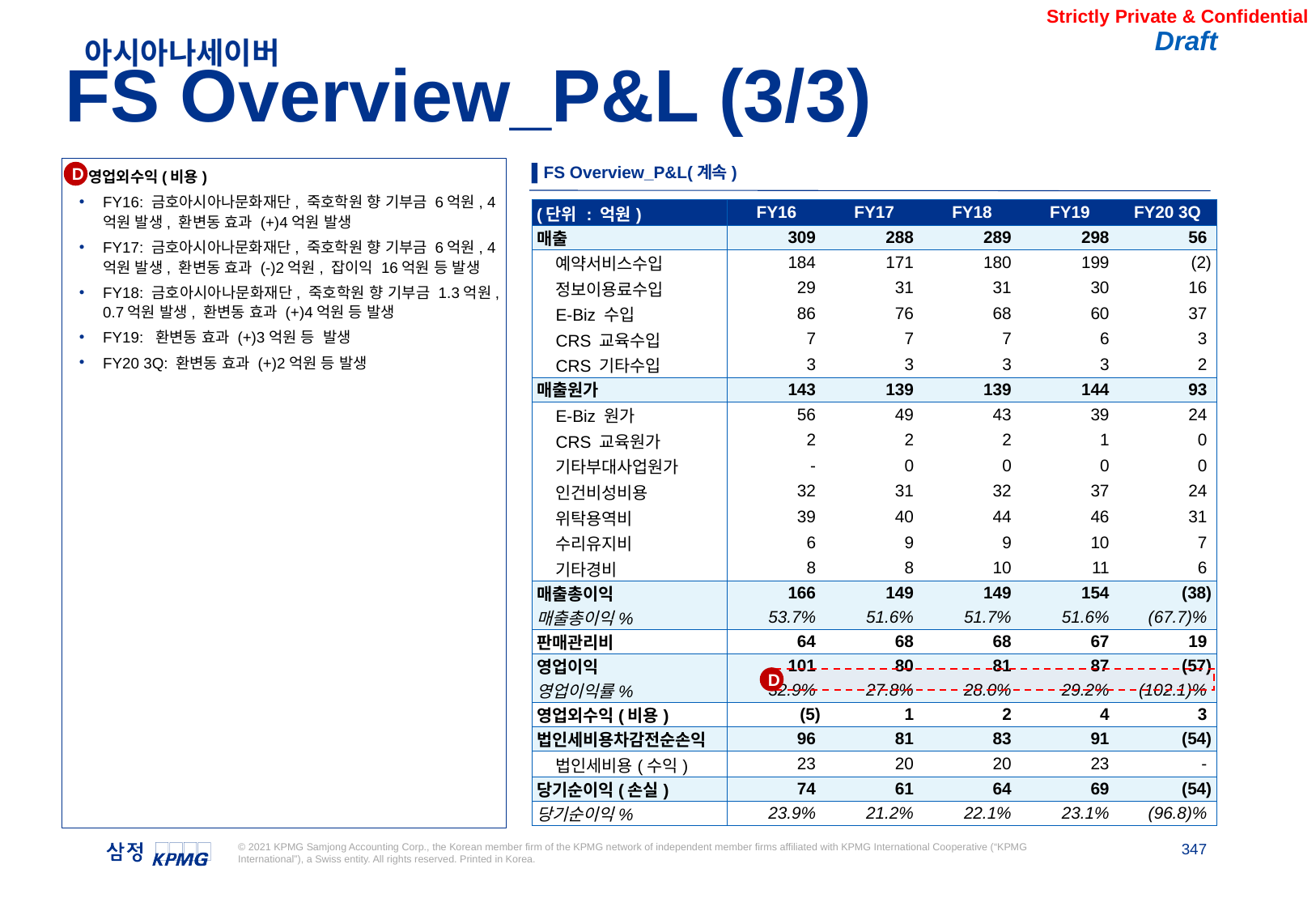

아시아나세이버
FS Overview_P&L (3/3)
▌FS Overview_P&L(계속)

영업외수익(비용)
FY16: 금호아시아나문화재단, 죽호학원 향 기부금 6억원, 4억원 발생, 환변동 효과 (+)4억원 발생
FY17: 금호아시아나문화재단, 죽호학원 향 기부금 6억원, 4억원 발생, 환변동 효과 (-)2억원, 잡이익 16억원 등 발생
FY18: 금호아시아나문화재단, 죽호학원 향 기부금 1.3억원, 0.7억원 발생, 환변동 효과 (+)4억원 등 발생
FY19:  환변동 효과 (+)3억원 등  발생
FY20 3Q: 환변동 효과 (+)2억원 등 발생

D
| (단위 : 억원) | FY16 | FY17 | FY18 | FY19 | FY20 3Q |
| --- | --- | --- | --- | --- | --- |
| 매출 | 309 | 288 | 289 | 298 | 56 |
| 예약서비스수입 | 184 | 171 | 180 | 199 | (2) |
| 정보이용료수입 | 29 | 31 | 31 | 30 | 16 |
| E-Biz 수입 | 86 | 76 | 68 | 60 | 37 |
| CRS 교육수입 | 7 | 7 | 7 | 6 | 3 |
| CRS 기타수입 | 3 | 3 | 3 | 3 | 2 |
| 매출원가 | 143 | 139 | 139 | 144 | 93 |
| E-Biz 원가 | 56 | 49 | 43 | 39 | 24 |
| CRS 교육원가 | 2 | 2 | 2 | 1 | 0 |
| 기타부대사업원가 | - | 0 | 0 | 0 | 0 |
| 인건비성비용 | 32 | 31 | 32 | 37 | 24 |
| 위탁용역비 | 39 | 40 | 44 | 46 | 31 |
| 수리유지비 | 6 | 9 | 9 | 10 | 7 |
| 기타경비 | 8 | 8 | 10 | 11 | 6 |
| 매출총이익 | 166 | 149 | 149 | 154 | (38) |
| 매출총이익% | 53.7% | 51.6% | 51.7% | 51.6% | (67.7)% |
| 판매관리비 | 64 | 68 | 68 | 67 | 19 |
| 영업이익 | 101 | 80 | 81 | 87 | (57) |
| 영업이익률% | 32.9% | 27.8% | 28.0% | 29.2% | (102.1)% |
| 영업외수익(비용) | (5) | 1 | 2 | 4 | 3 |
| 법인세비용차감전순손익 | 96 | 81 | 83 | 91 | (54) |
| 법인세비용(수익) | 23 | 20 | 20 | 23 | - |
| 당기순이익(손실) | 74 | 61 | 64 | 69 | (54) |
| 당기순이익% | 23.9% | 21.2% | 22.1% | 23.1% | (96.8)% |
D